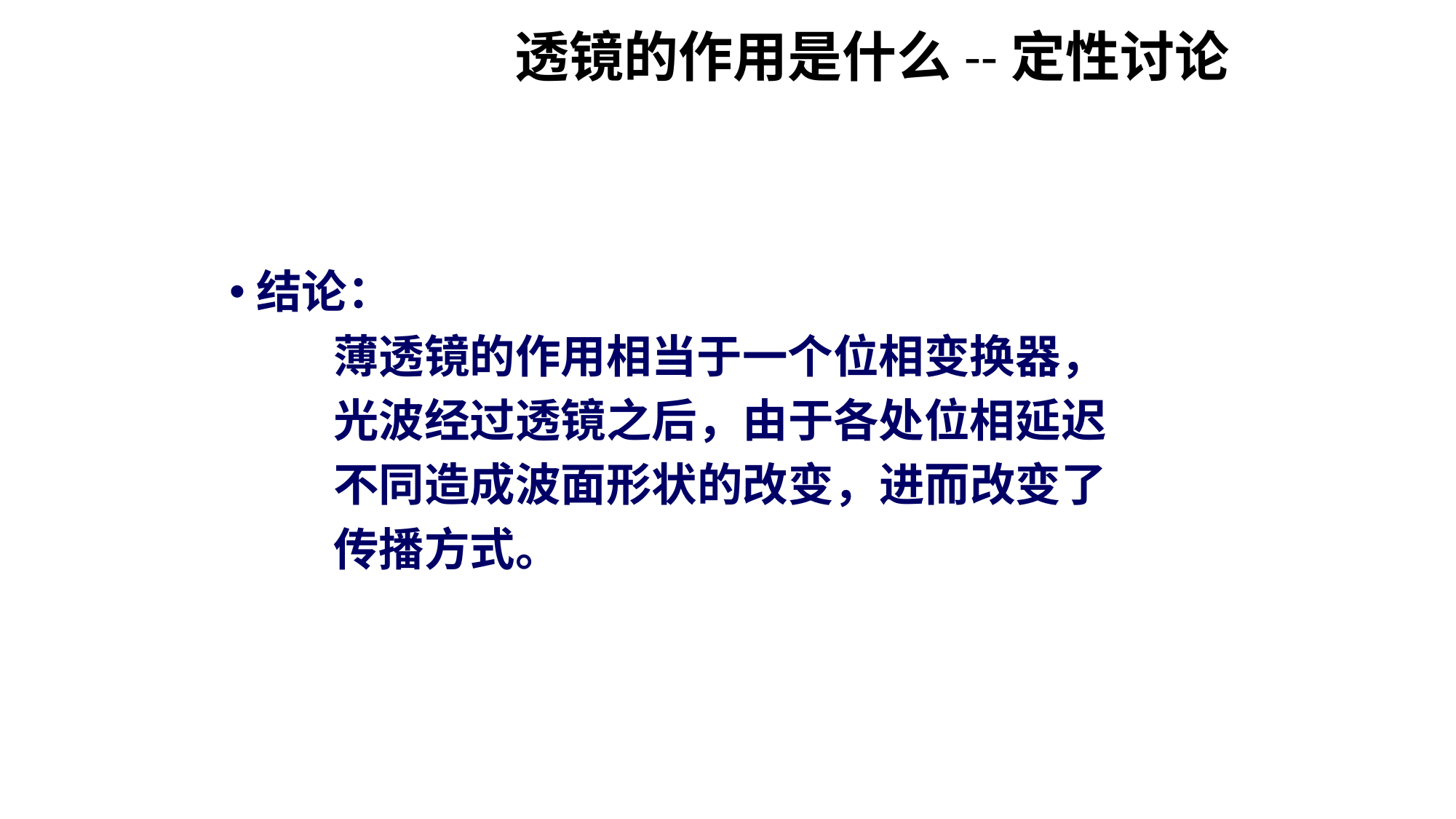

# 透镜的作用是什么--定性讨论
结论：
         薄透镜的作用相当于一个位相变换器，
         光波经过透镜之后，由于各处位相延迟
         不同造成波面形状的改变，进而改变了
         传播方式。